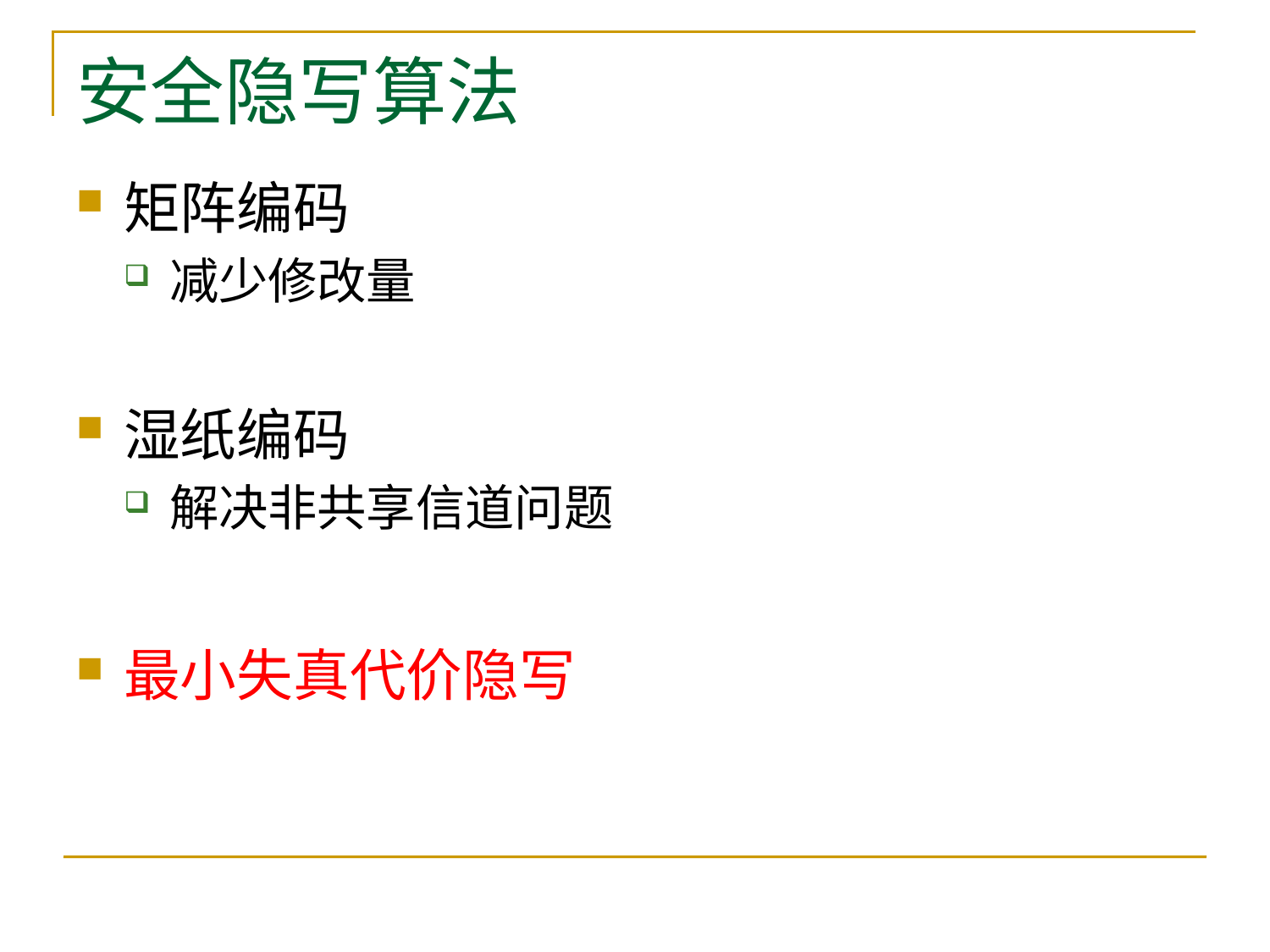

# 安全隐写算法
矩阵编码
减少修改量

湿纸编码
解决非共享信道问题

最小失真代价隐写